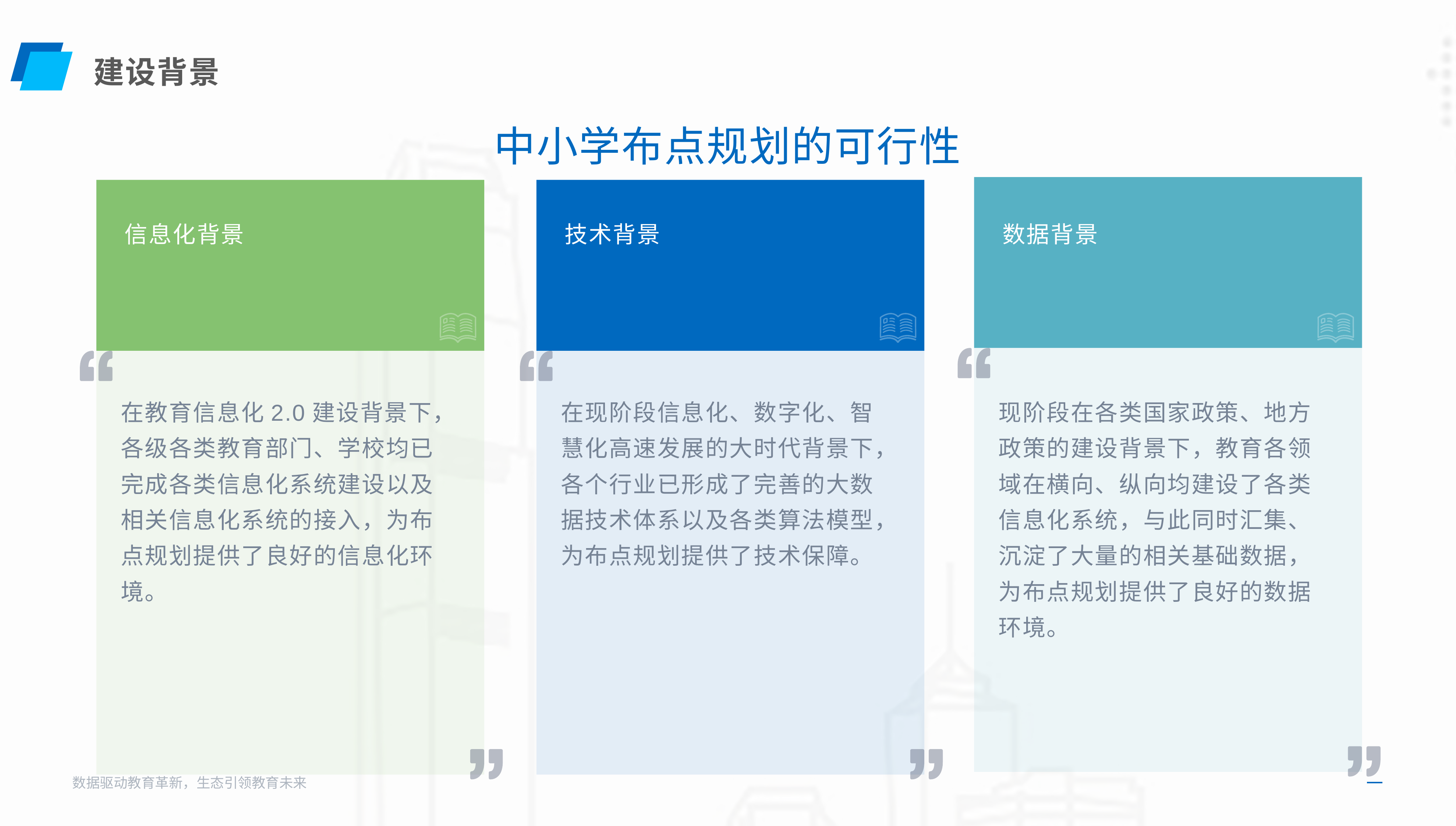

建设背景
中小学布点规划的可行性
信息化背景
技术背景
数据背景
在教育信息化2.0建设背景下，各级各类教育部门、学校均已完成各类信息化系统建设以及相关信息化系统的接入，为布点规划提供了良好的信息化环境。
在现阶段信息化、数字化、智慧化高速发展的大时代背景下，各个行业已形成了完善的大数据技术体系以及各类算法模型，为布点规划提供了技术保障。
现阶段在各类国家政策、地方政策的建设背景下，教育各领域在横向、纵向均建设了各类信息化系统，与此同时汇集、沉淀了大量的相关基础数据，为布点规划提供了良好的数据环境。